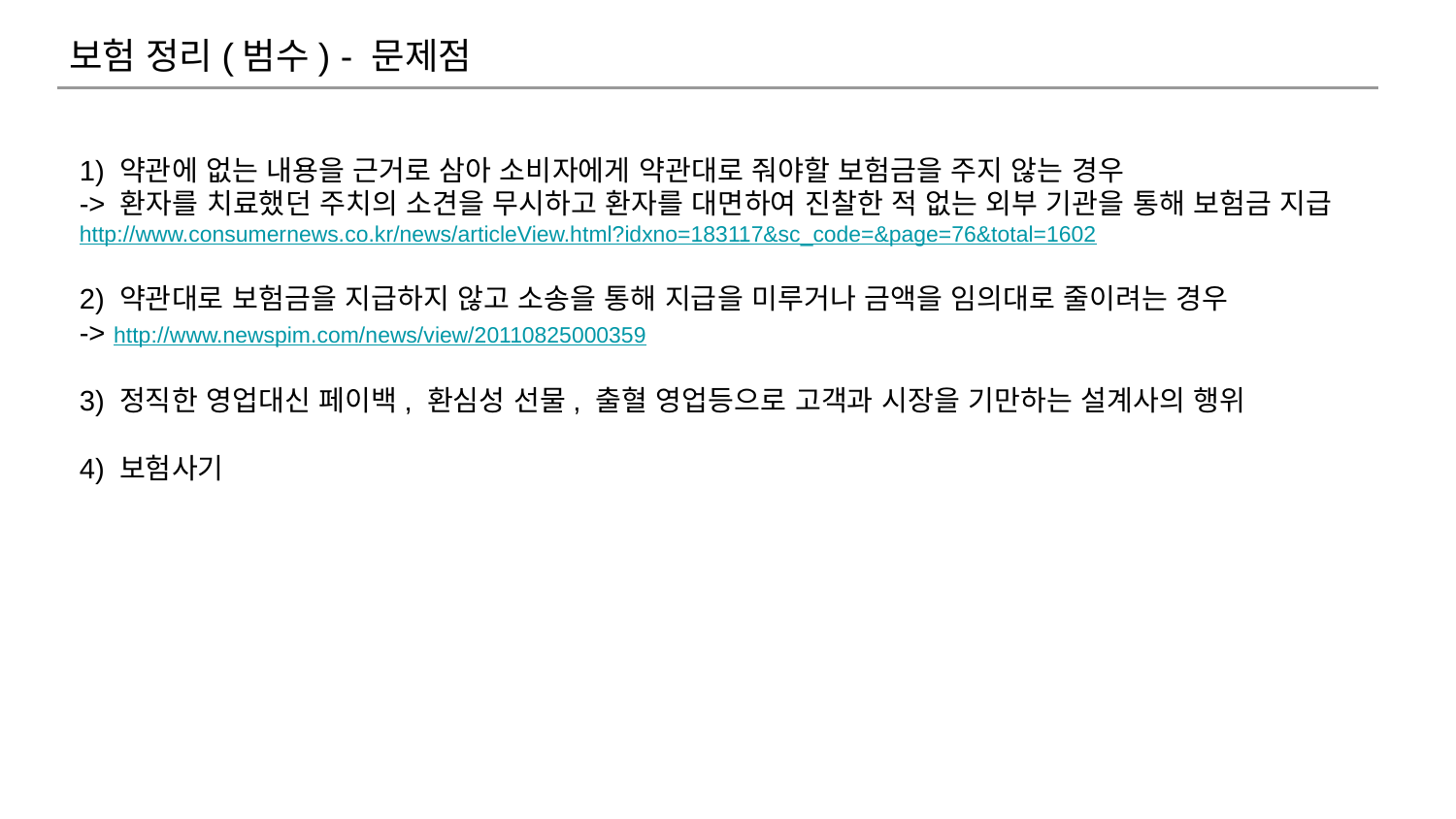

보험 정리(범수) - 문제점
1) 약관에 없는 내용을 근거로 삼아 소비자에게 약관대로 줘야할 보험금을 주지 않는 경우
-> 환자를 치료했던 주치의 소견을 무시하고 환자를 대면하여 진찰한 적 없는 외부 기관을 통해 보험금 지급
http://www.consumernews.co.kr/news/articleView.html?idxno=183117&sc_code=&page=76&total=1602

2) 약관대로 보험금을 지급하지 않고 소송을 통해 지급을 미루거나 금액을 임의대로 줄이려는 경우
-> http://www.newspim.com/news/view/20110825000359

3) 정직한 영업대신 페이백, 환심성 선물, 출혈 영업등으로 고객과 시장을 기만하는 설계사의 행위

4) 보험사기